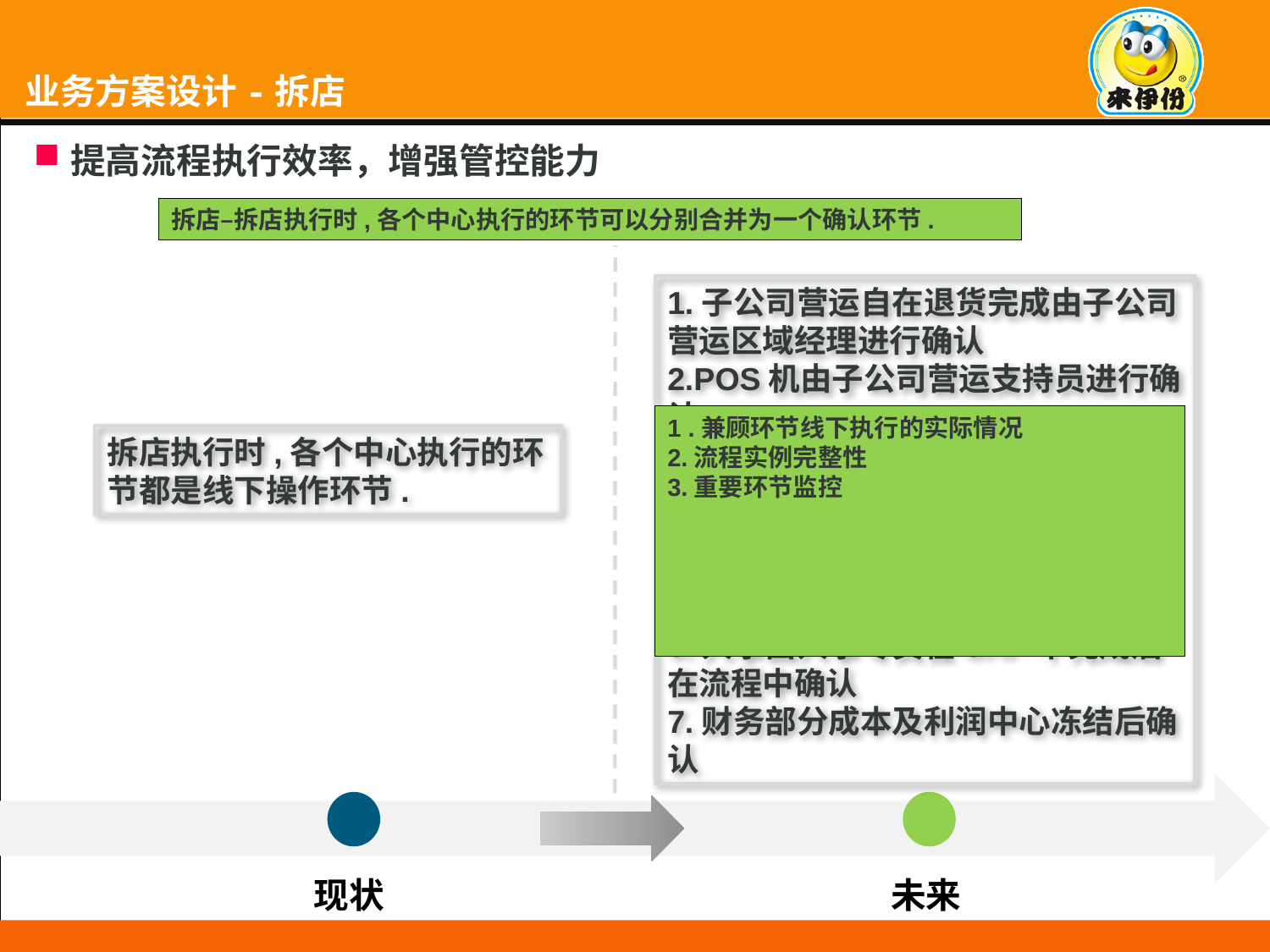

业务方案设计-拆店
# 蓝图设计关键设计原则
提高流程执行效率，增强管控能力
拆店–拆店执行时,各个中心执行的环节可以分别合并为一个确认环节.
1.子公司营运自在退货完成由子公司营运区域经理进行确认
2.POS机由子公司营运支持员进行确认
3.海信设备由子公司行政部IT工程师进行确认
4.空调等资产由子公司工程部经理进行确认
5.证照由子公司网点文员进行确认
6.人事由人事专员在SAP中完成后在流程中确认
7.财务部分成本及利润中心冻结后确认
1 .兼顾环节线下执行的实际情况
2.流程实例完整性
3.重要环节监控
拆店执行时,各个中心执行的环节都是线下操作环节.

现状
未来